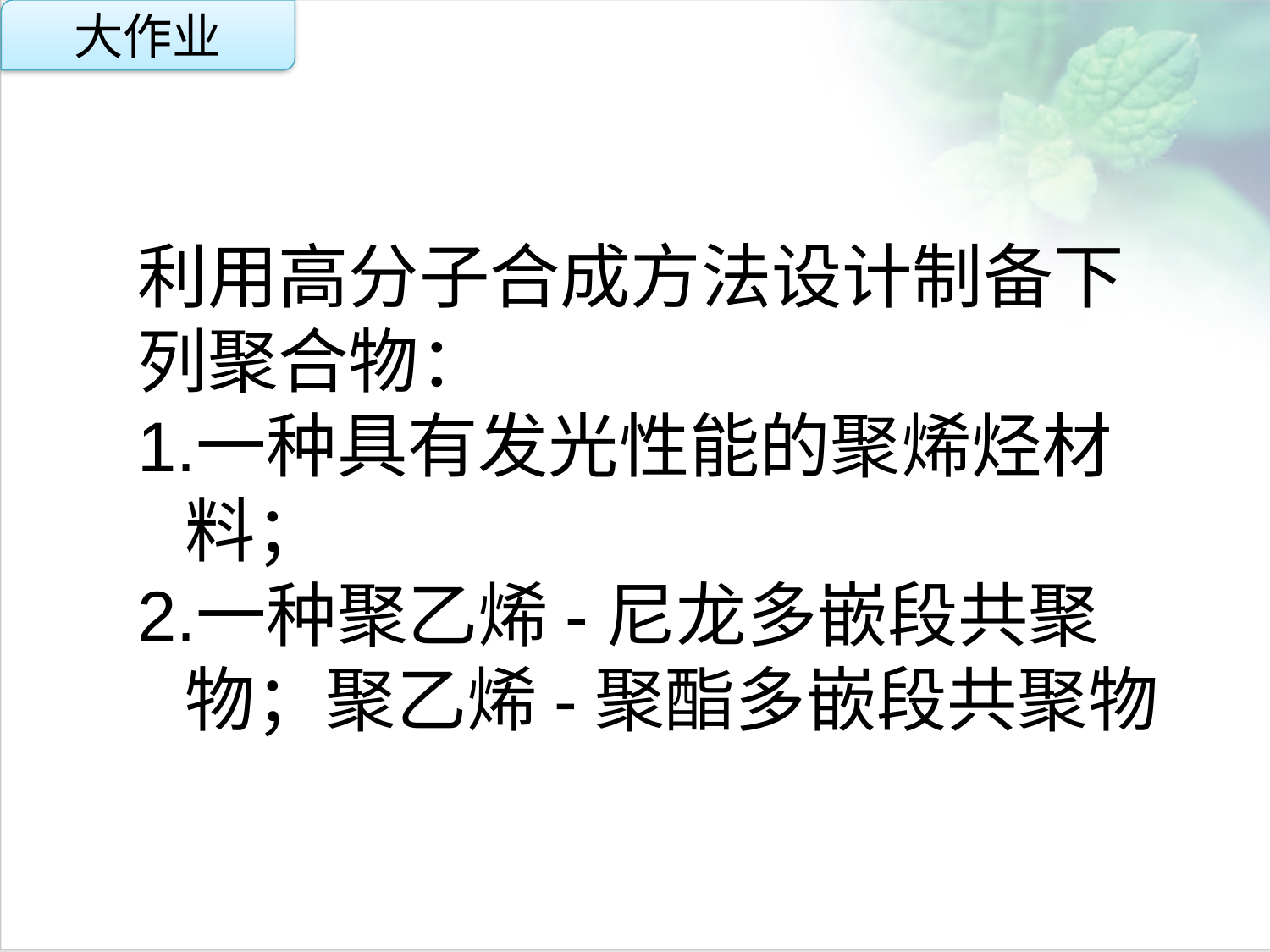

大作业
利用高分子合成方法设计制备下列聚合物：
一种具有发光性能的聚烯烃材料；
一种聚乙烯-尼龙多嵌段共聚物；聚乙烯-聚酯多嵌段共聚物